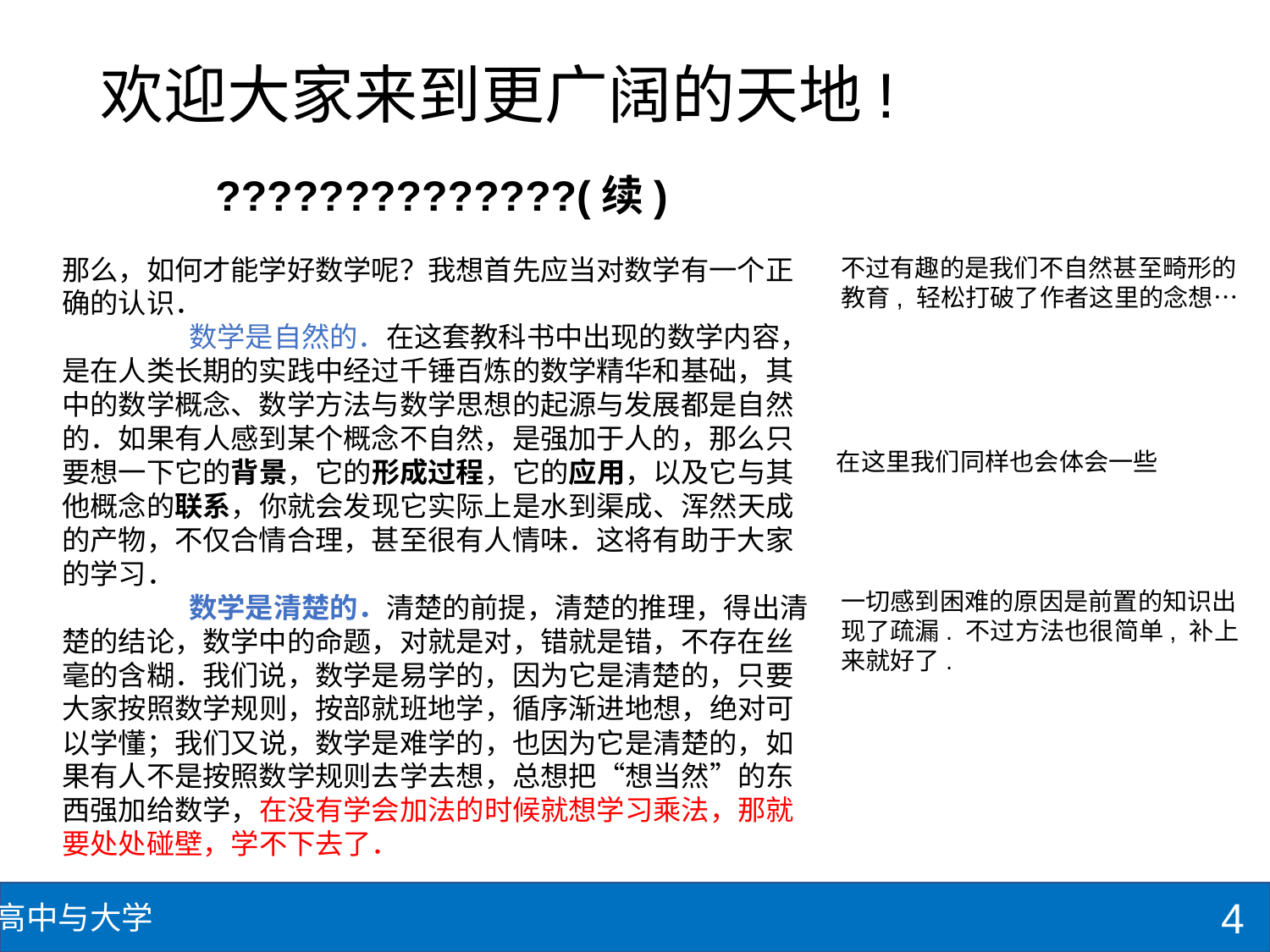

# 欢迎大家来到更广阔的天地!
??????????????(续)
那么，如何才能学好数学呢？我想首先应当对数学有一个正确的认识．
	数学是自然的．在这套教科书中出现的数学内容，是在人类长期的实践中经过千锤百炼的数学精华和基础，其中的数学概念、数学方法与数学思想的起源与发展都是自然的．如果有人感到某个概念不自然，是强加于人的，那么只要想一下它的背景，它的形成过程，它的应用，以及它与其他概念的联系，你就会发现它实际上是水到渠成、浑然天成的产物，不仅合情合理，甚至很有人情味．这将有助于大家的学习．
	数学是清楚的．清楚的前提，清楚的推理，得出清楚的结论，数学中的命题，对就是对，错就是错，不存在丝毫的含糊．我们说，数学是易学的，因为它是清楚的，只要大家按照数学规则，按部就班地学，循序渐进地想，绝对可以学懂；我们又说，数学是难学的，也因为它是清楚的，如果有人不是按照数学规则去学去想，总想把“想当然”的东西强加给数学，在没有学会加法的时候就想学习乘法，那就要处处碰壁，学不下去了．
不过有趣的是我们不自然甚至畸形的教育, 轻松打破了作者这里的念想…
在这里我们同样也会体会一些
一切感到困难的原因是前置的知识出现了疏漏. 不过方法也很简单, 补上来就好了.
4